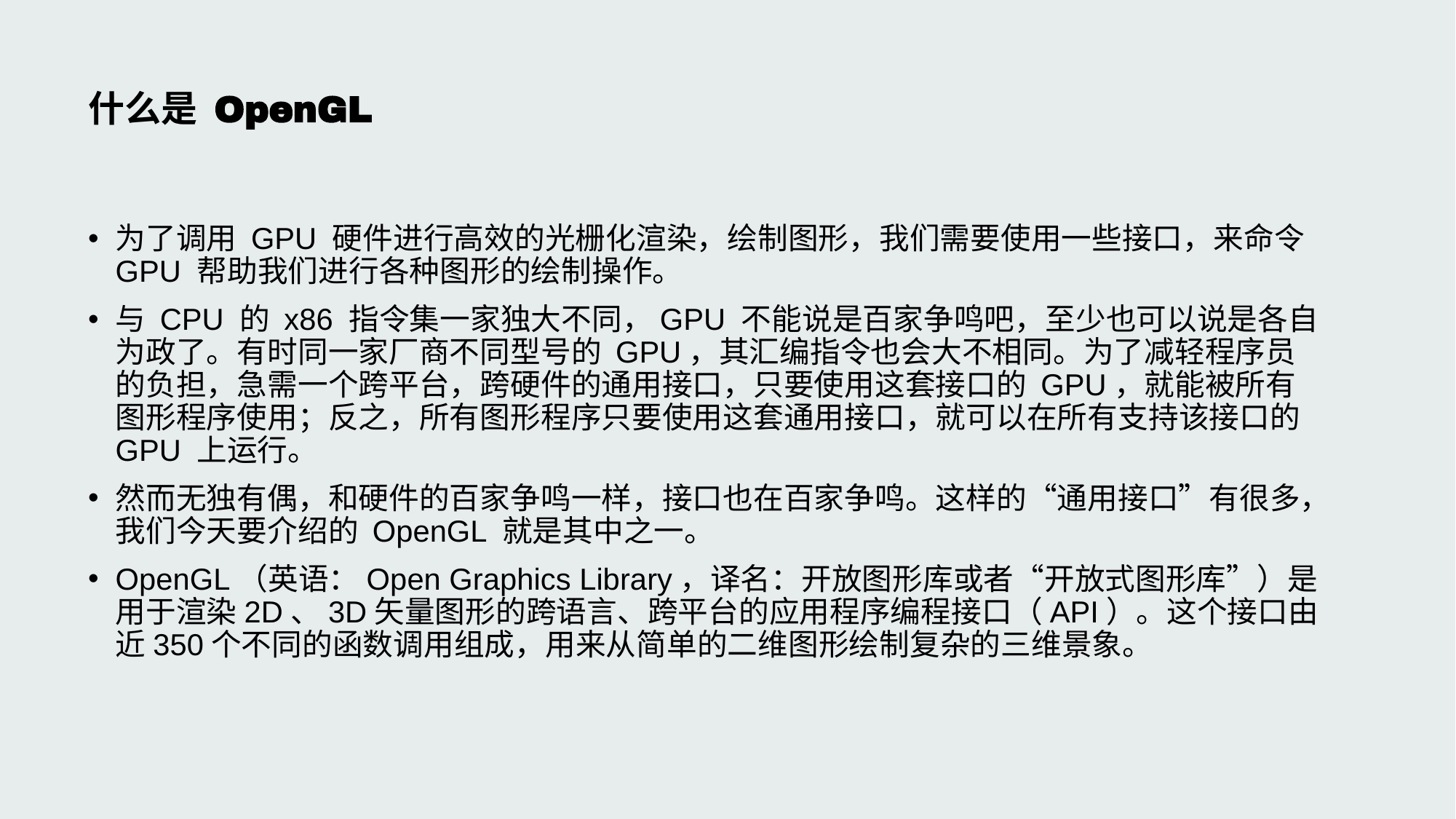

# 什么是 OpenGL
为了调用 GPU 硬件进行高效的光栅化渲染，绘制图形，我们需要使用一些接口，来命令 GPU 帮助我们进行各种图形的绘制操作。
与 CPU 的 x86 指令集一家独大不同，GPU 不能说是百家争鸣吧，至少也可以说是各自为政了。有时同一家厂商不同型号的 GPU，其汇编指令也会大不相同。为了减轻程序员的负担，急需一个跨平台，跨硬件的通用接口，只要使用这套接口的 GPU，就能被所有图形程序使用；反之，所有图形程序只要使用这套通用接口，就可以在所有支持该接口的 GPU 上运行。
然而无独有偶，和硬件的百家争鸣一样，接口也在百家争鸣。这样的“通用接口”有很多，我们今天要介绍的 OpenGL 就是其中之一。
OpenGL（英语：Open Graphics Library，译名：开放图形库或者“开放式图形库”）是用于渲染2D、3D矢量图形的跨语言、跨平台的应用程序编程接口（API）。这个接口由近350个不同的函数调用组成，用来从简单的二维图形绘制复杂的三维景象。